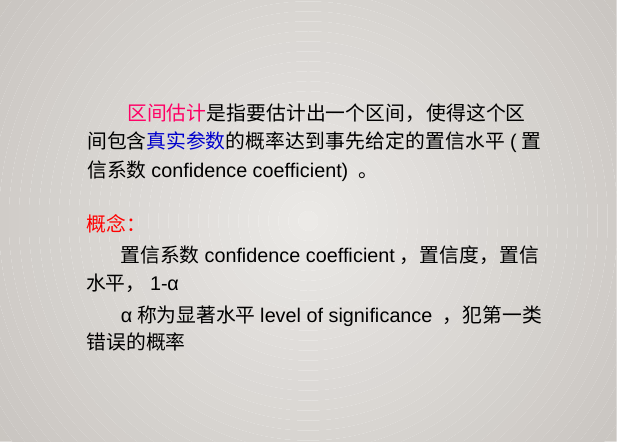

区间估计是指要估计出一个区间，使得这个区
间包含真实参数的概率达到事先给定的置信水平(置
信系数confidence coefficient) 。
概念：
置信系数confidence coefficient，置信度，置信
水平，1-α
α称为显著水平level of significance ，犯第一类
错误的概率